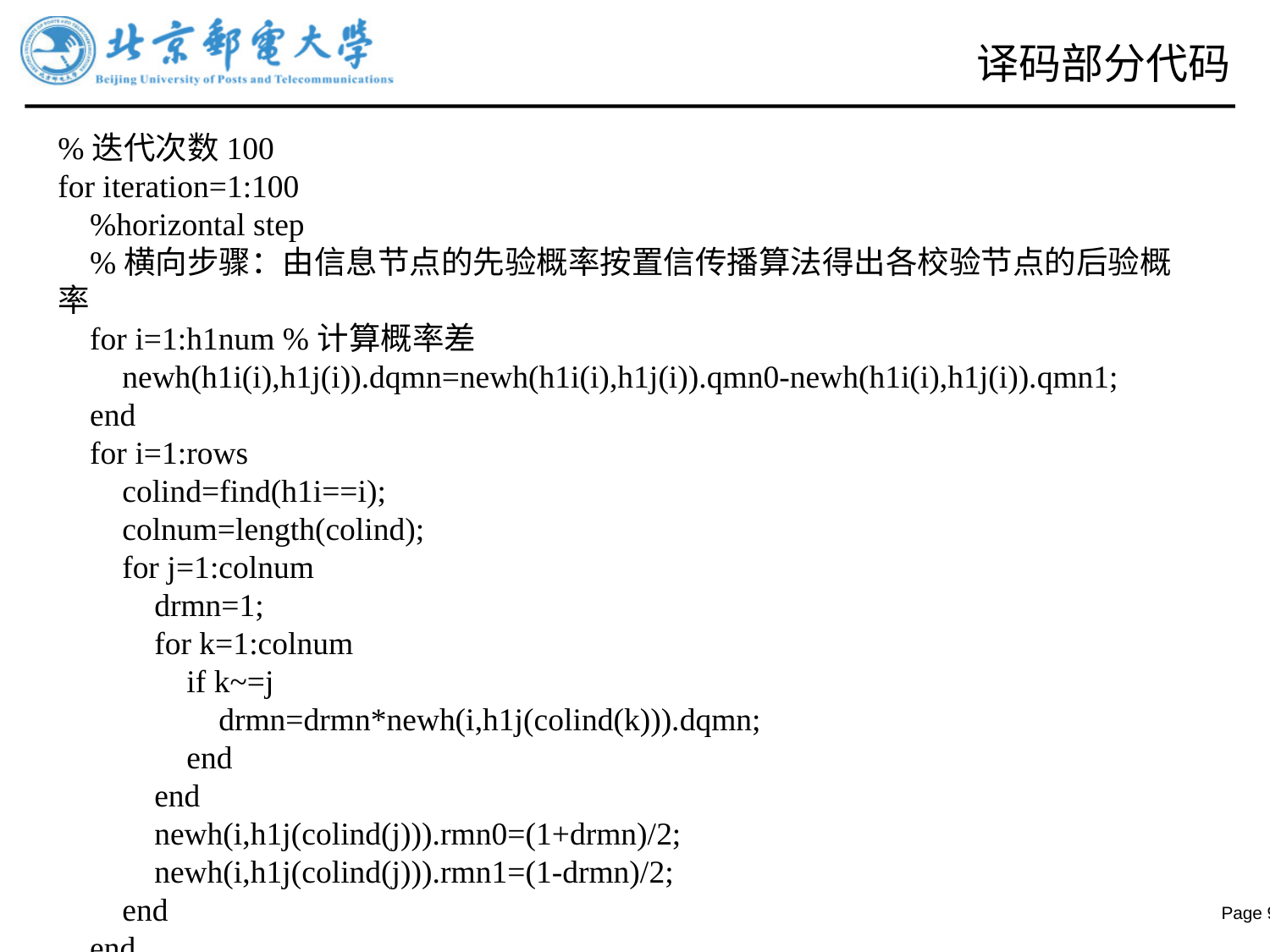

# 译码部分代码
%迭代次数100
for iteration=1:100
    %horizontal step
    %横向步骤：由信息节点的先验概率按置信传播算法得出各校验节点的后验概率
    for i=1:h1num %计算概率差
        newh(h1i(i),h1j(i)).dqmn=newh(h1i(i),h1j(i)).qmn0-newh(h1i(i),h1j(i)).qmn1;
    end
    for i=1:rows
        colind=find(h1i==i);
        colnum=length(colind);
        for j=1:colnum
            drmn=1;
            for k=1:colnum
                if k~=j
                    drmn=drmn*newh(i,h1j(colind(k))).dqmn;
                end
            end
            newh(i,h1j(colind(j))).rmn0=(1+drmn)/2;
            newh(i,h1j(colind(j))).rmn1=(1-drmn)/2;
        end
    end